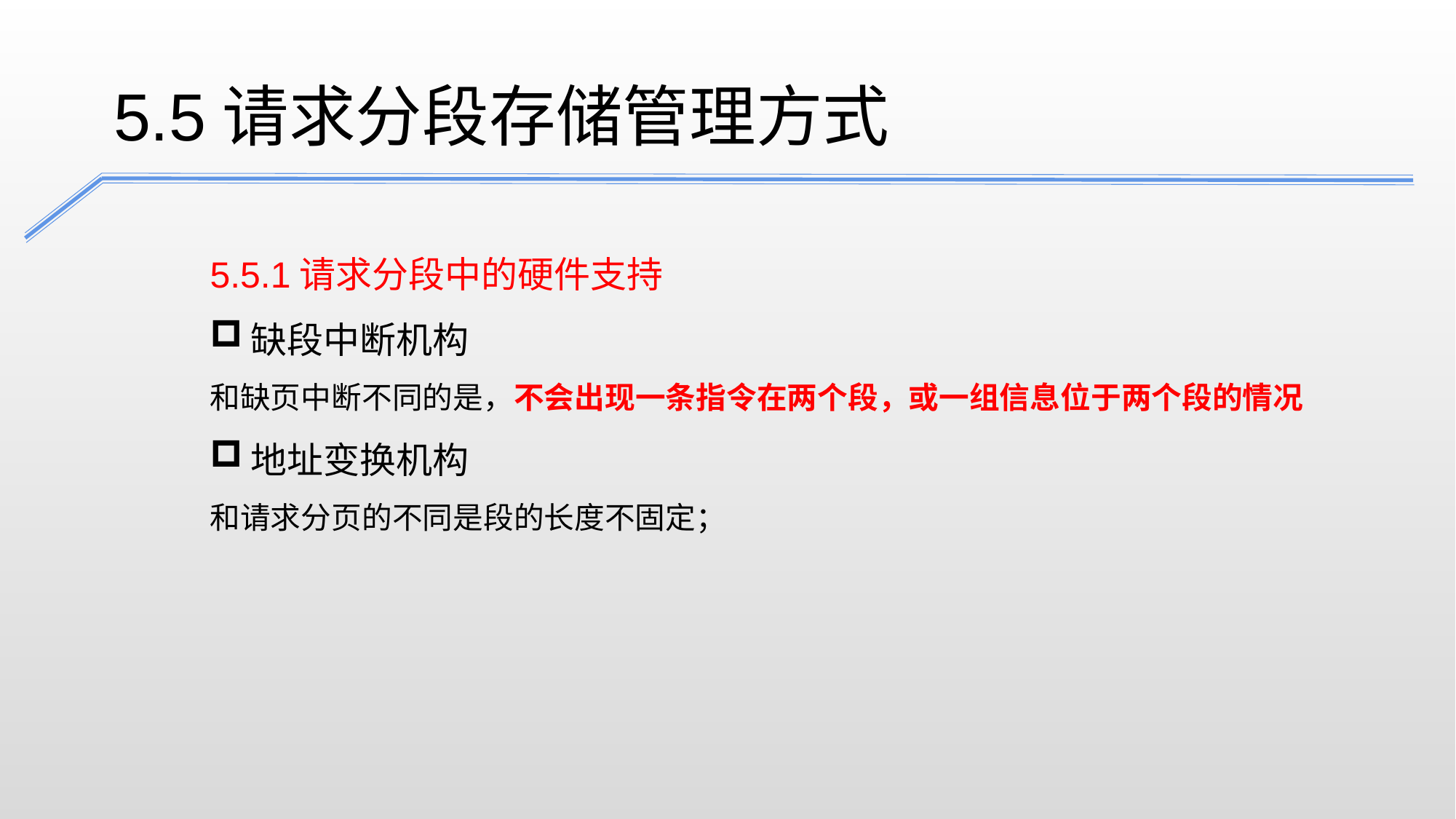

5.5请求分段存储管理方式

5.5.1请求分段中的硬件支持
缺段中断机构
和缺页中断不同的是，不会出现一条指令在两个段，或一组信息位于两个段的情况
地址变换机构
和请求分页的不同是段的长度不固定；